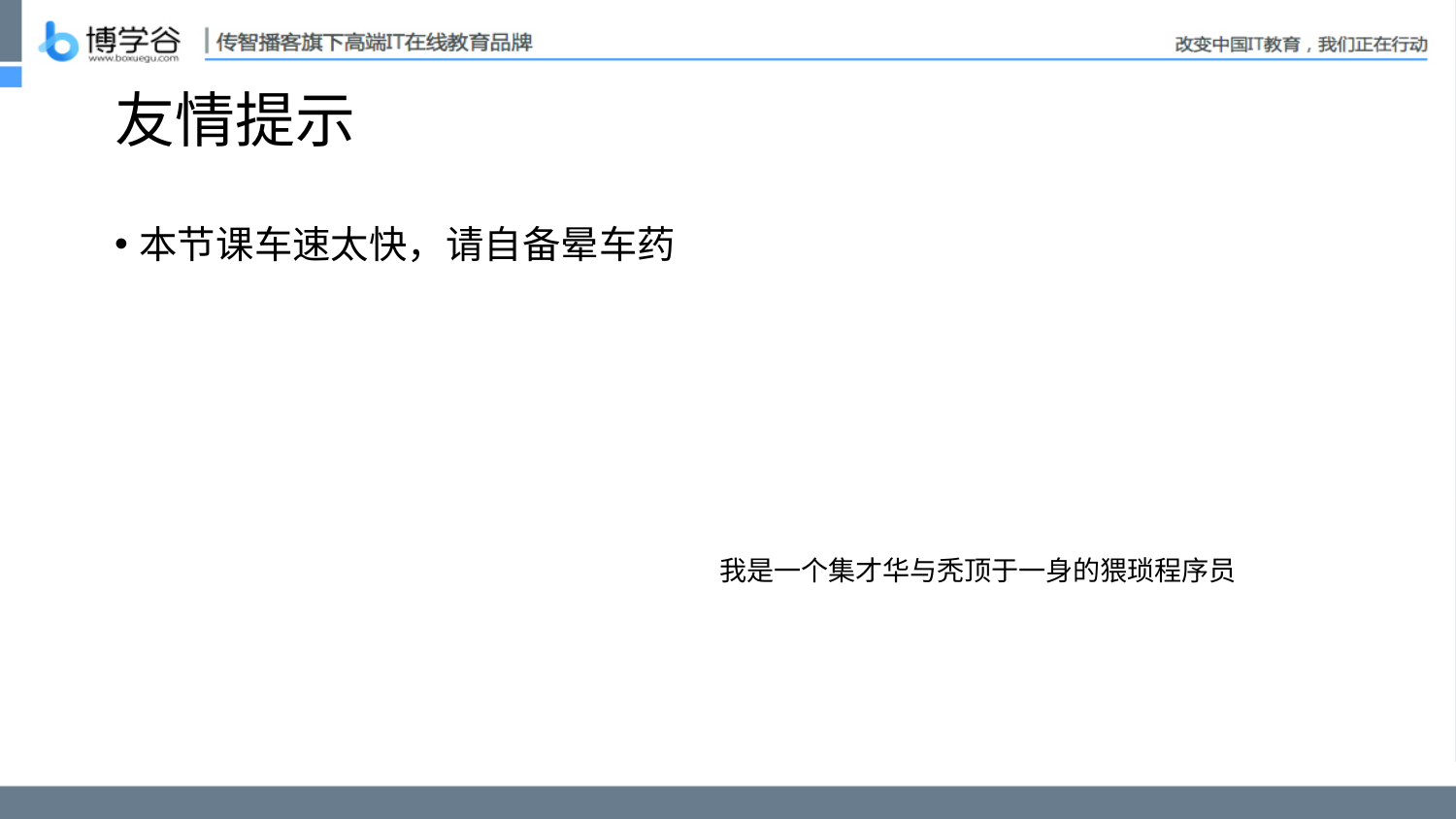

# 友情提示
本节课车速太快，请自备晕车药

我是一个集才华与秃顶于一身的猥琐程序员